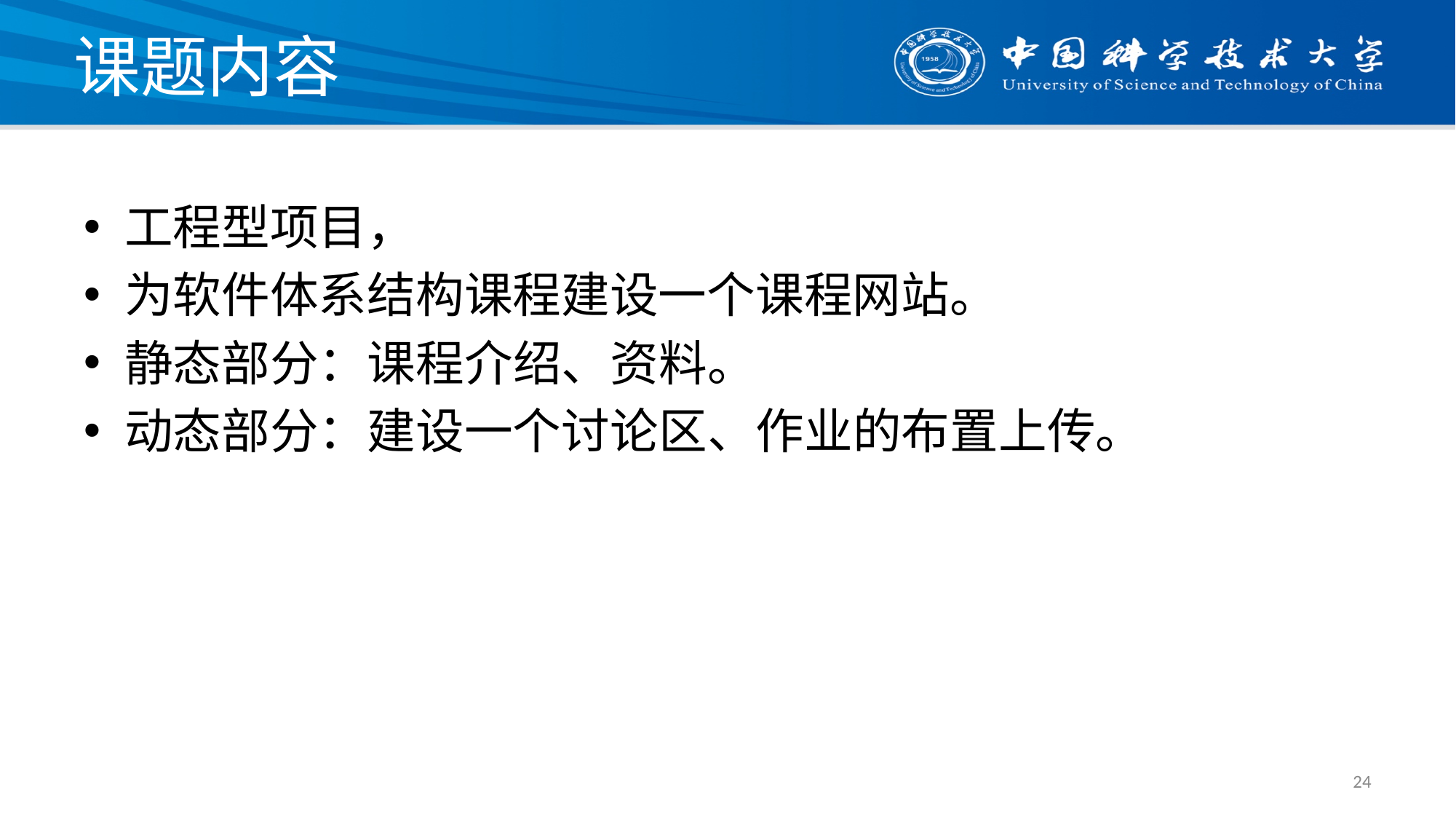

# 课题内容
工程型项目，
为软件体系结构课程建设一个课程网站。
静态部分：课程介绍、资料。
动态部分：建设一个讨论区、作业的布置上传。
24